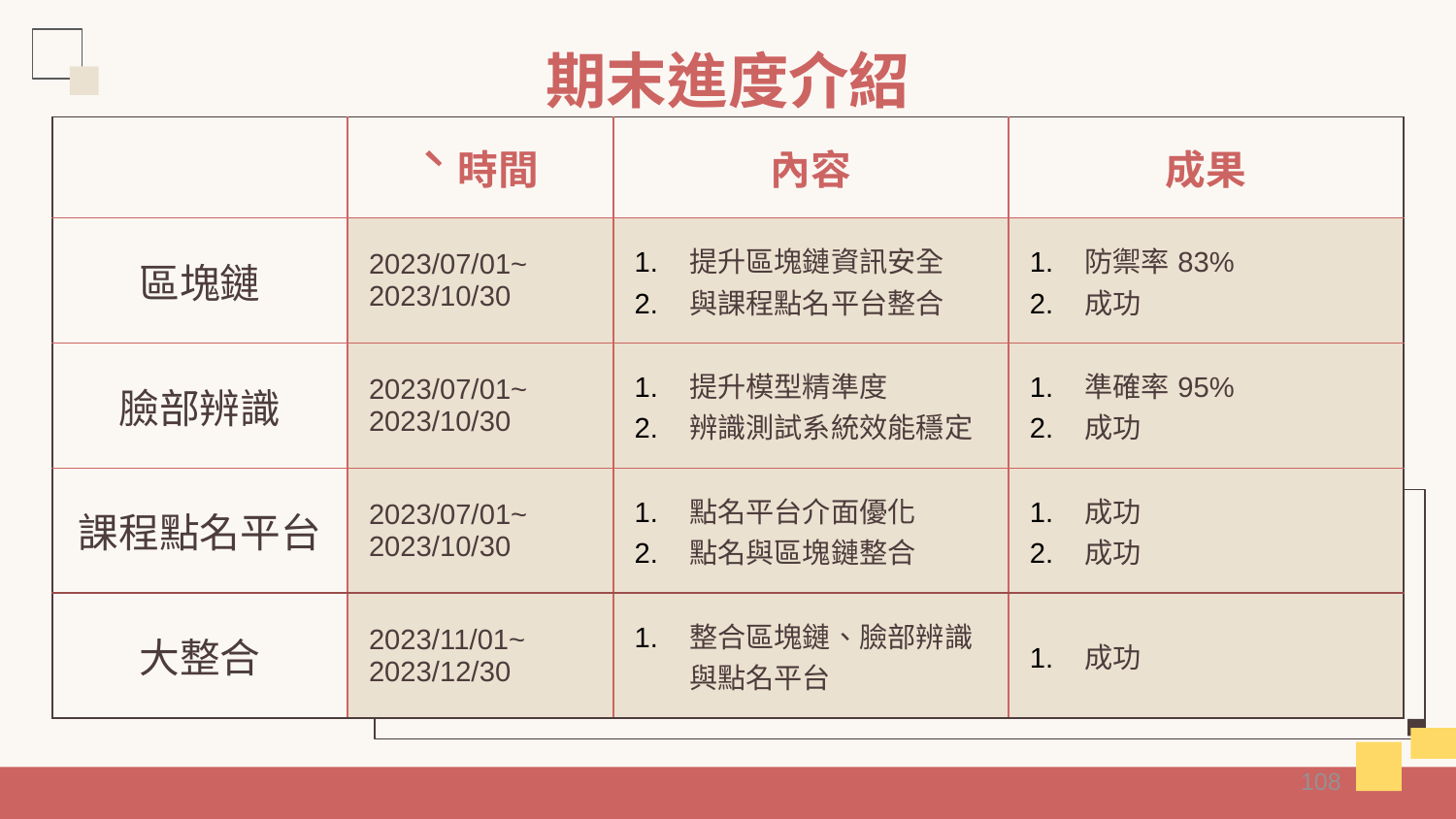

# 期末進度介紹
|  | ˋ時間 | 內容 | 成果 |
| --- | --- | --- | --- |
| 區塊鏈 | 2023/07/01~ 2023/10/30 | 提升區塊鏈資訊安全 與課程點名平台整合 | 防禦率83% 成功 |
| 臉部辨識 | 2023/07/01~ 2023/10/30 | 提升模型精準度 辨識測試系統效能穩定 | 準確率95% 成功 |
| 課程點名平台 | 2023/07/01~ 2023/10/30 | 點名平台介面優化 點名與區塊鏈整合 | 成功 成功 |
| 大整合 | 2023/11/01~ 2023/12/30 | 整合區塊鏈、臉部辨識與點名平台 | 成功 |

108